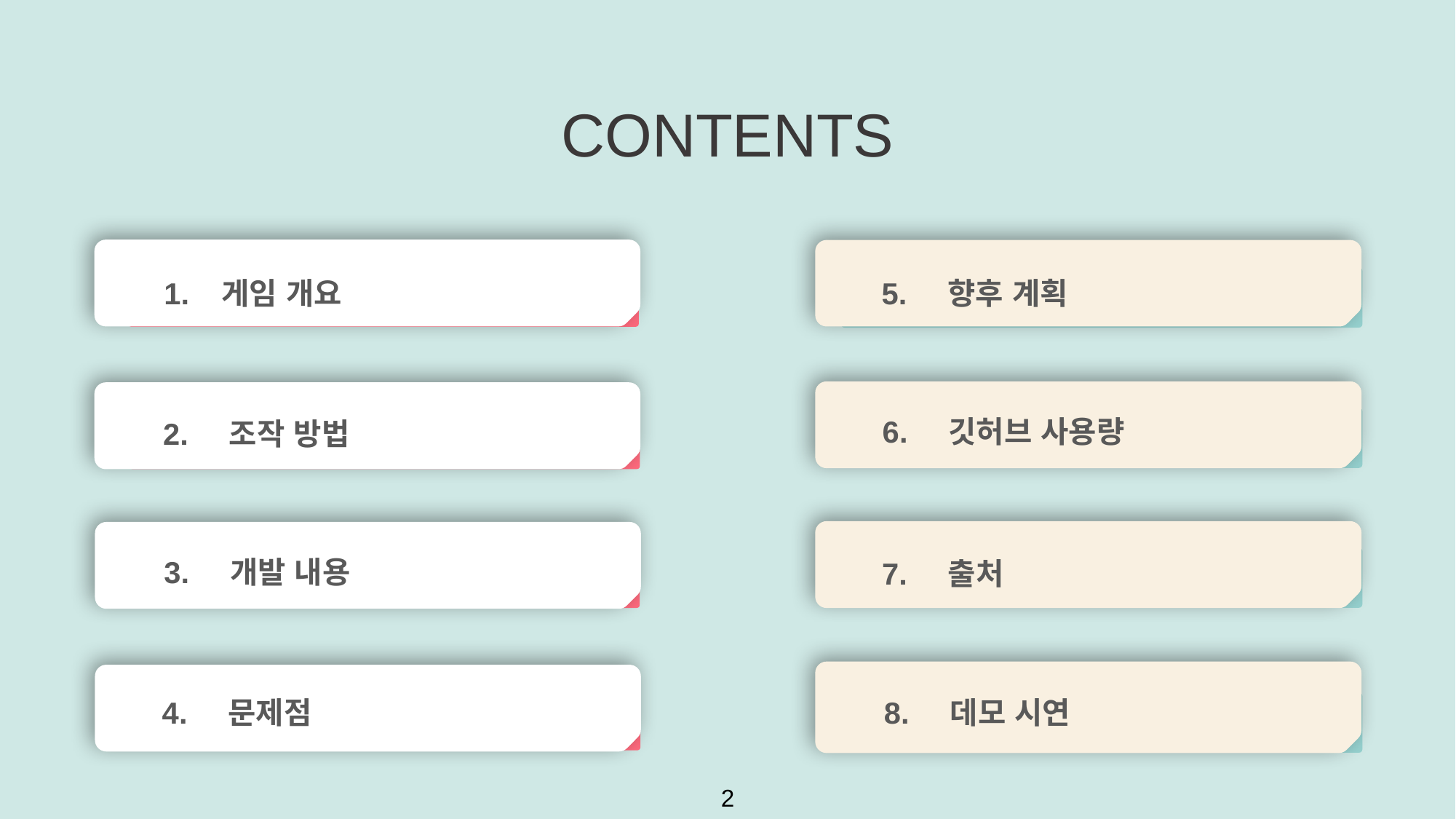

CONTENTS

0

1.   게임 개요

2.    조작 방법

3.    개발 내용
4.    문제점

5.    향후 계획

6.    깃허브 사용량

7.    출처
8.    데모 시연
2